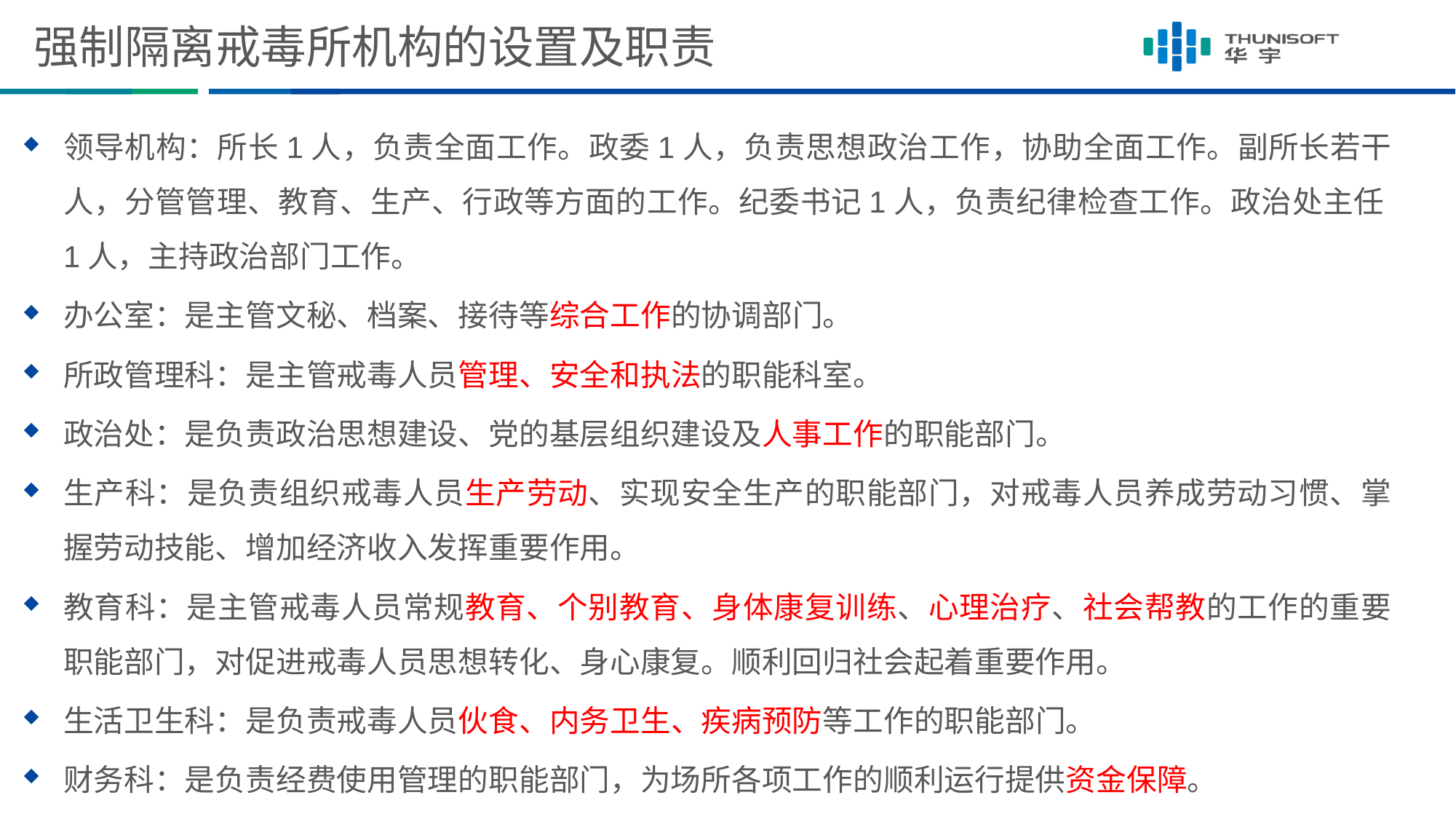

# 强制隔离戒毒所机构的设置及职责
领导机构：所长1人，负责全面工作。政委1人，负责思想政治工作，协助全面工作。副所长若干人，分管管理、教育、生产、行政等方面的工作。纪委书记1人，负责纪律检查工作。政治处主任1人，主持政治部门工作。
办公室：是主管文秘、档案、接待等综合工作的协调部门。
所政管理科：是主管戒毒人员管理、安全和执法的职能科室。
政治处：是负责政治思想建设、党的基层组织建设及人事工作的职能部门。
生产科：是负责组织戒毒人员生产劳动、实现安全生产的职能部门，对戒毒人员养成劳动习惯、掌握劳动技能、增加经济收入发挥重要作用。
教育科：是主管戒毒人员常规教育、个别教育、身体康复训练、心理治疗、社会帮教的工作的重要职能部门，对促进戒毒人员思想转化、身心康复。顺利回归社会起着重要作用。
生活卫生科：是负责戒毒人员伙食、内务卫生、疾病预防等工作的职能部门。
财务科：是负责经费使用管理的职能部门，为场所各项工作的顺利运行提供资金保障。